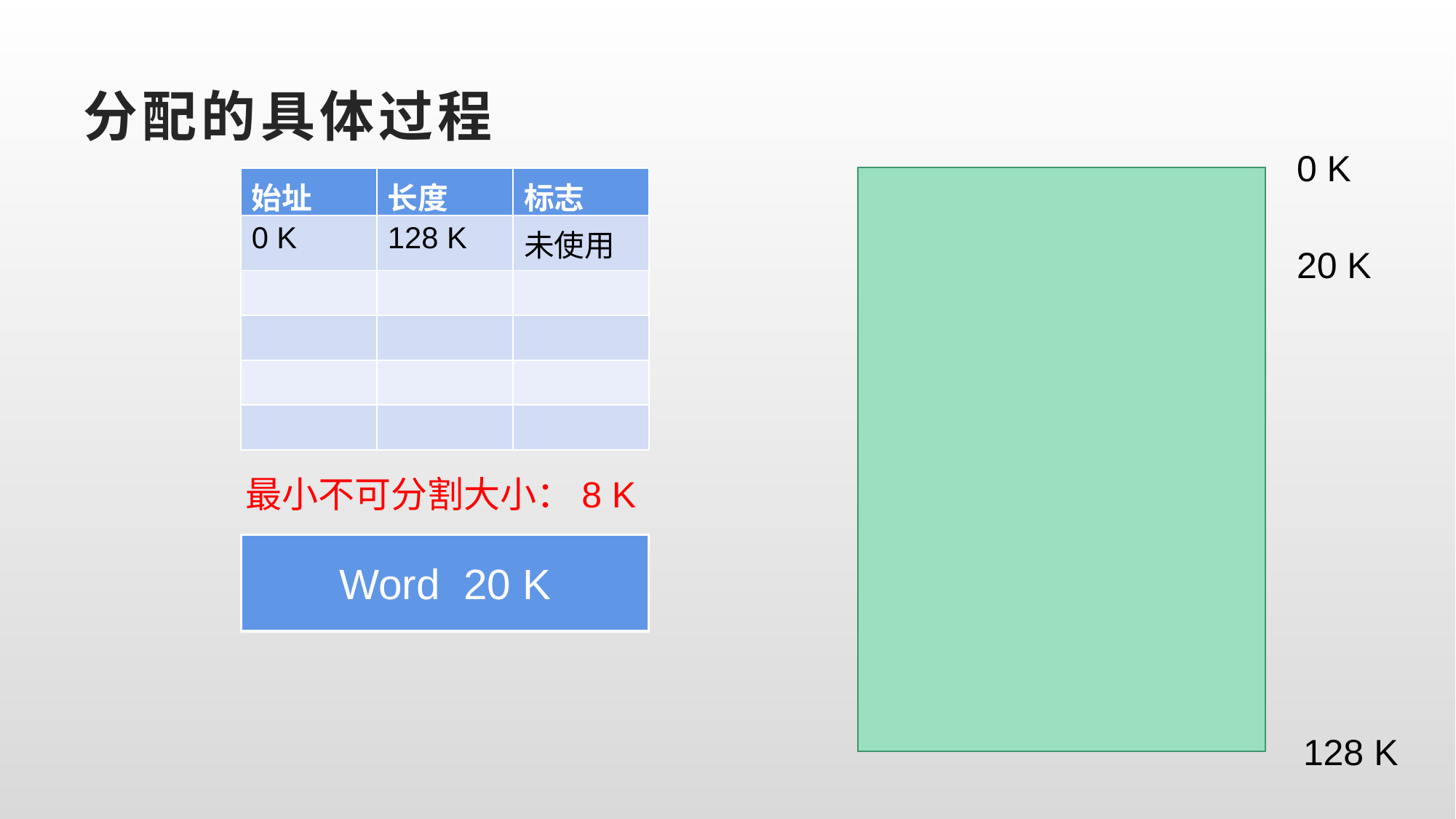

# 分配的具体过程
0 K

| 始址 | 长度 | 标志 |
| --- | --- | --- |
|  |  |  |
|  |  |  |
|  |  |  |
|  |  |  |
|  |  |  |
| 0 K | 128 K | 未使用 |
| --- | --- | --- |
|  |  |  |
|  |  |  |
|  |  |  |
|  |  |  |
20 K
最小不可分割大小：8 K
Word  20 K
128 K